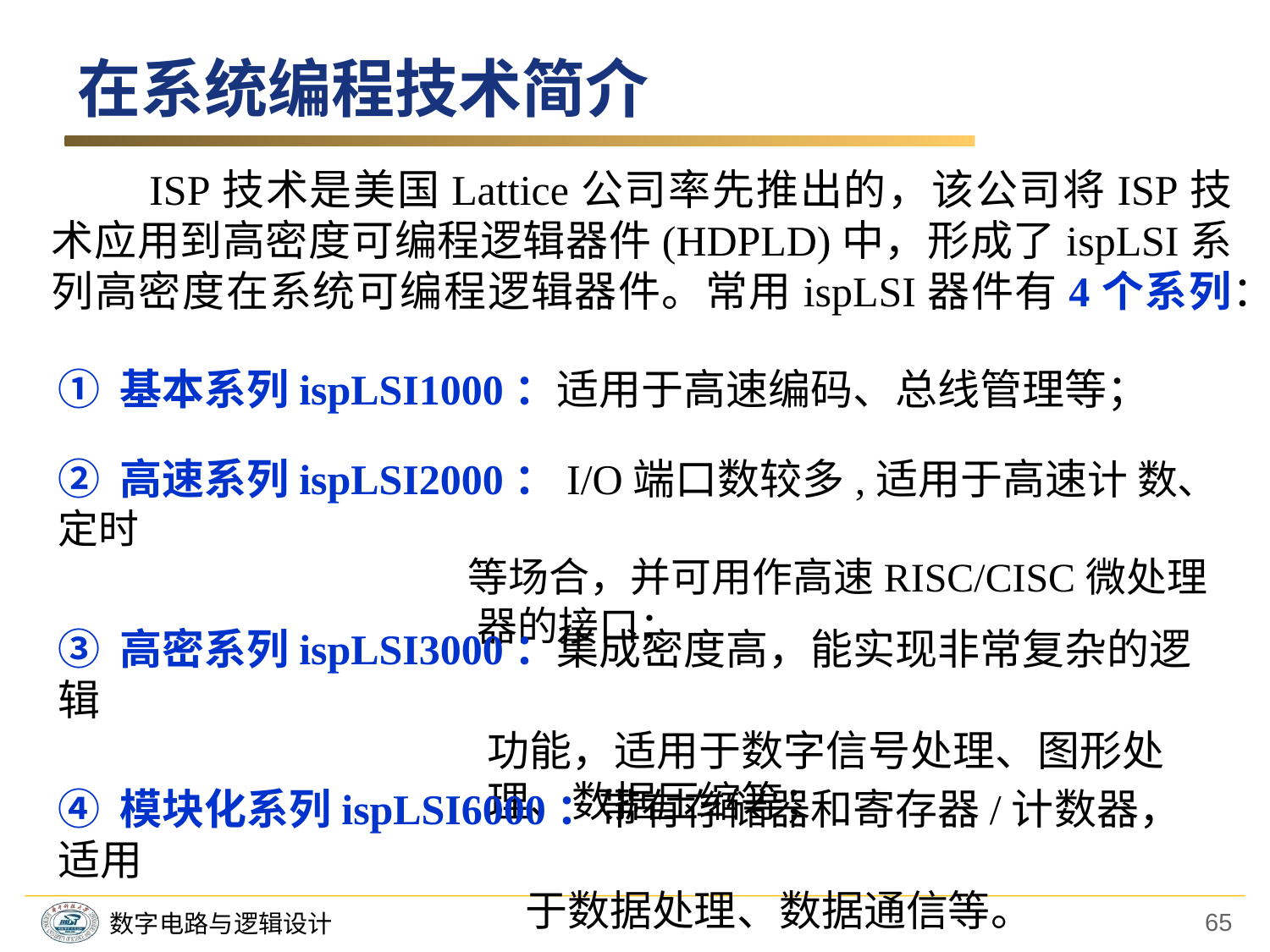

在系统编程技术简介
　　ISP技术是美国Lattice公司率先推出的，该公司将ISP技术应用到高密度可编程逻辑器件(HDPLD)中，形成了ispLSI系列高密度在系统可编程逻辑器件。常用ispLSI器件有4个系列：
① 基本系列ispLSI1000：适用于高速编码、总线管理等；
② 高速系列ispLSI2000：I/O端口数较多,适用于高速计 数、定时
                                            等场合，并可用作高速RISC/CISC微处理
                                             器的接口；
③ 高密系列ispLSI3000：集成密度高，能实现非常复杂的逻辑
                                            功能，适用于数字信号处理、图形处
                                            理、数据压缩等；
④ 模块化系列ispLSI6000：带有存储器和寄存器/计数器，适用
                                                于数据处理、数据通信等。
65
数字电路与逻辑设计